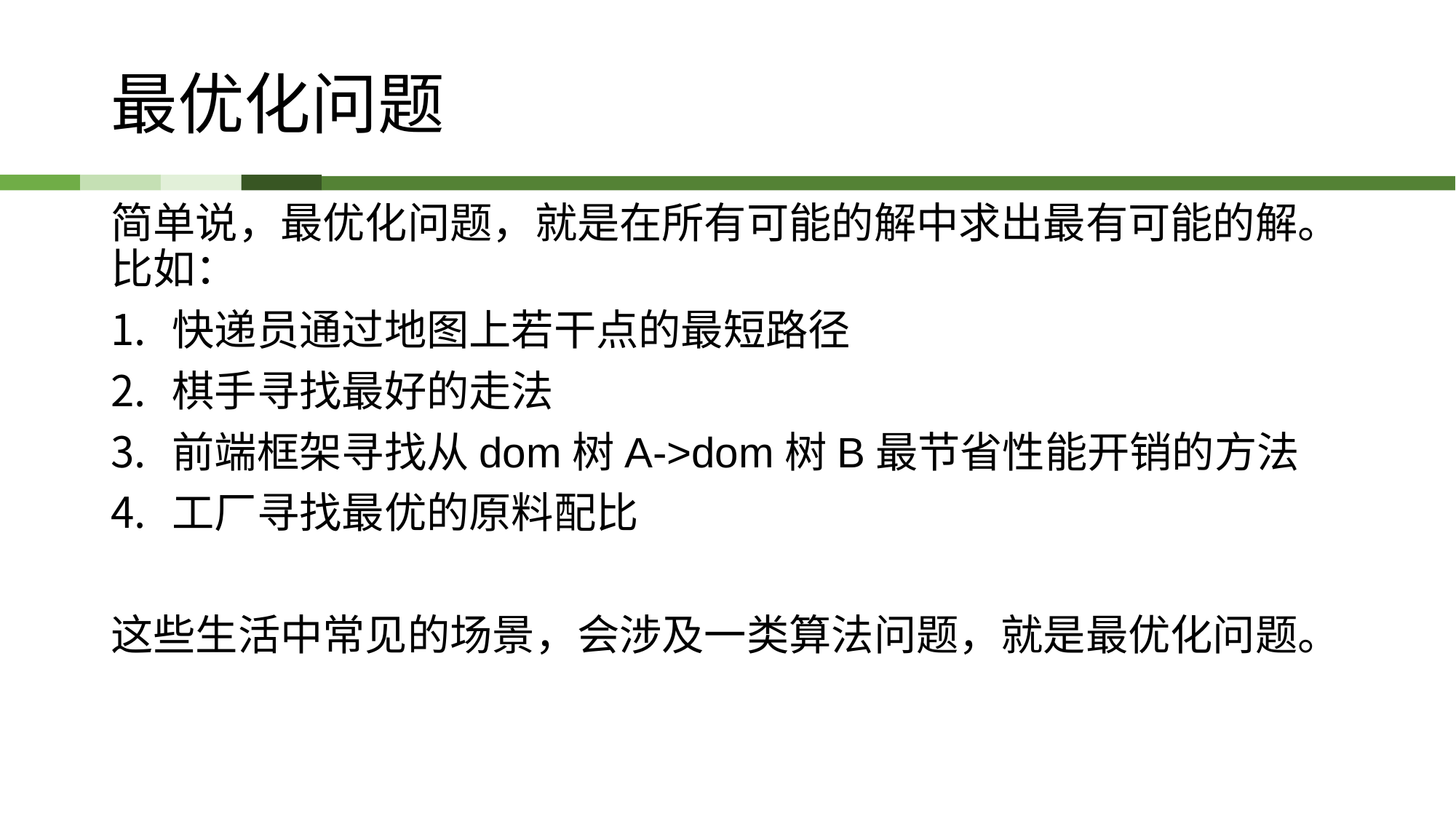

# 最优化问题
简单说，最优化问题，就是在所有可能的解中求出最有可能的解。比如：
快递员通过地图上若干点的最短路径
棋手寻找最好的走法
前端框架寻找从dom树A->dom树B最节省性能开销的方法
工厂寻找最优的原料配比

这些生活中常见的场景，会涉及一类算法问题，就是最优化问题。